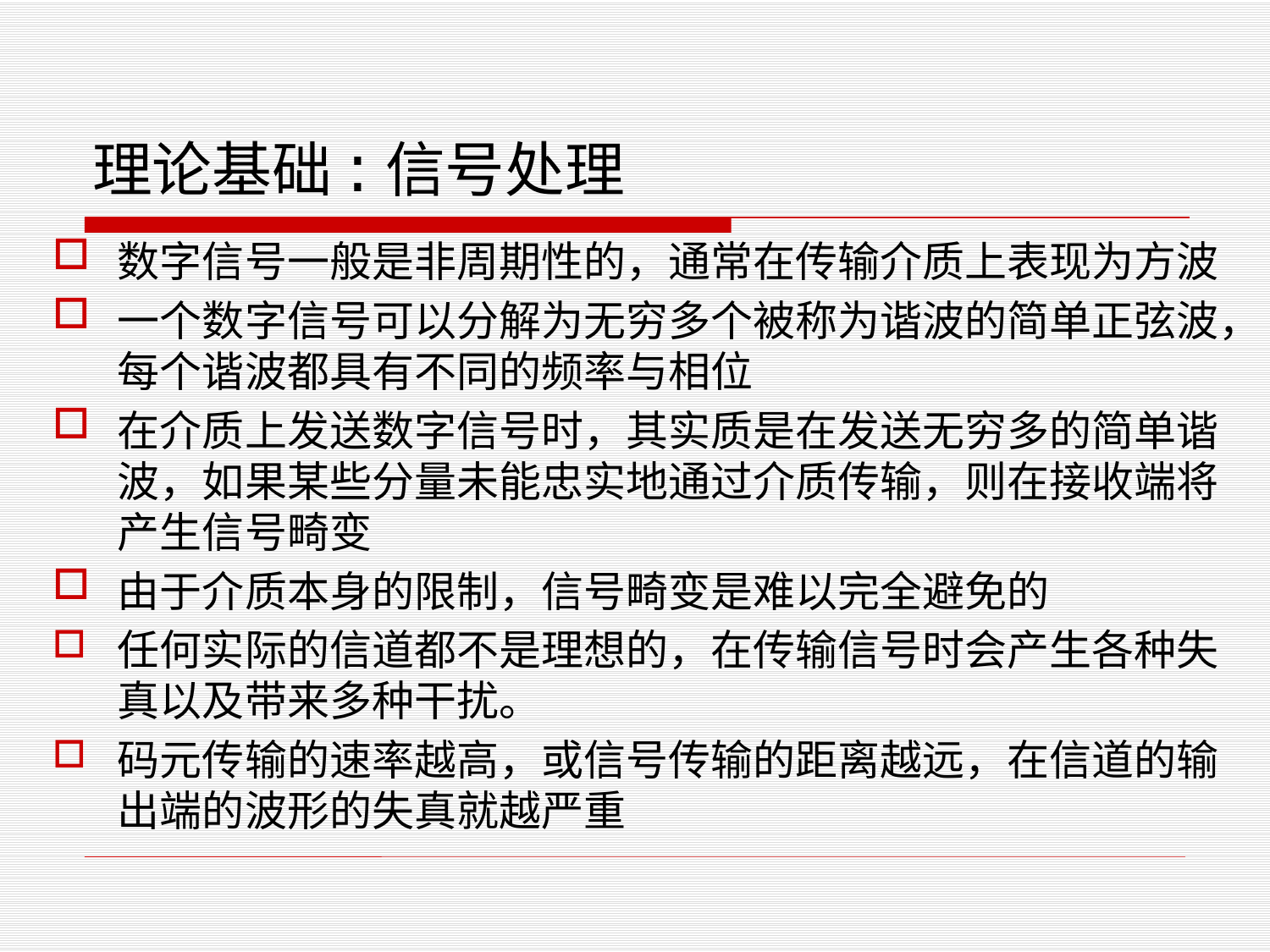

# 理论基础:信号处理
数字信号一般是非周期性的，通常在传输介质上表现为方波
一个数字信号可以分解为无穷多个被称为谐波的简单正弦波，每个谐波都具有不同的频率与相位
在介质上发送数字信号时，其实质是在发送无穷多的简单谐波，如果某些分量未能忠实地通过介质传输，则在接收端将产生信号畸变
由于介质本身的限制，信号畸变是难以完全避免的
任何实际的信道都不是理想的，在传输信号时会产生各种失真以及带来多种干扰。
码元传输的速率越高，或信号传输的距离越远，在信道的输出端的波形的失真就越严重